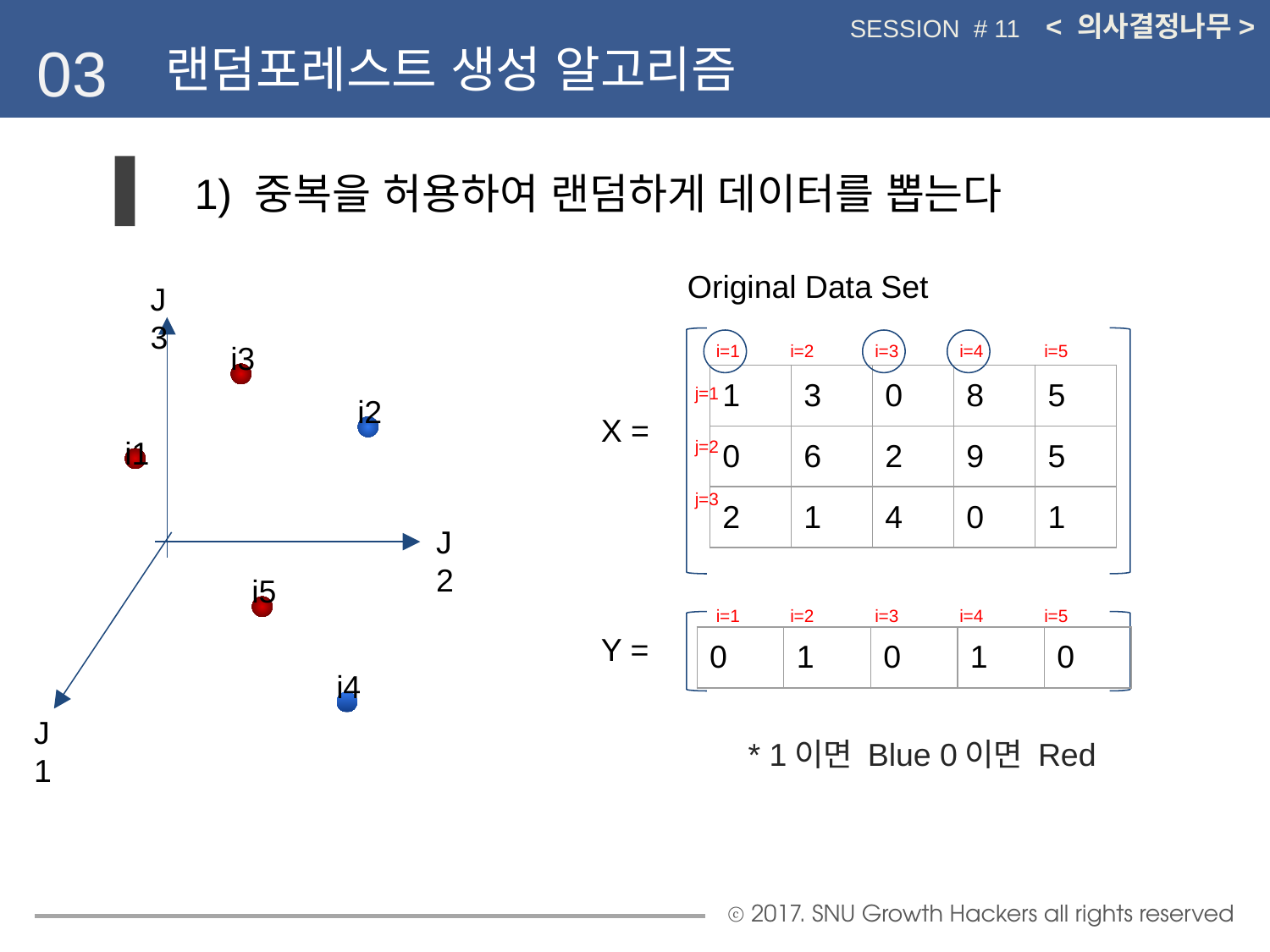

< 의사결정나무>
SESSION  # 11
03
랜덤포레스트 생성 알고리즘

1) 중복을 허용하여 랜덤하게 데이터를 뽑는다
Original Data Set
J3
i3
i=1
i=2
i=3
i=4
i=5

| 1 | 3 | 0 | 8 | 5 |
| --- | --- | --- | --- | --- |
| 0 | 6 | 2 | 9 | 5 |
| 2 | 1 | 4 | 0 | 1 |
j=1
i2
X =

i1
j=2

j=3
J2
i5
i=1
i=2
i=3
i=4
i=5

Y =
| 0 | 1 | 0 | 1 | 0 |
| --- | --- | --- | --- | --- |
i4

J1
* 1이면 Blue 0이면 Red
ⓒ 2017. SNU Growth Hackers all rights reserved